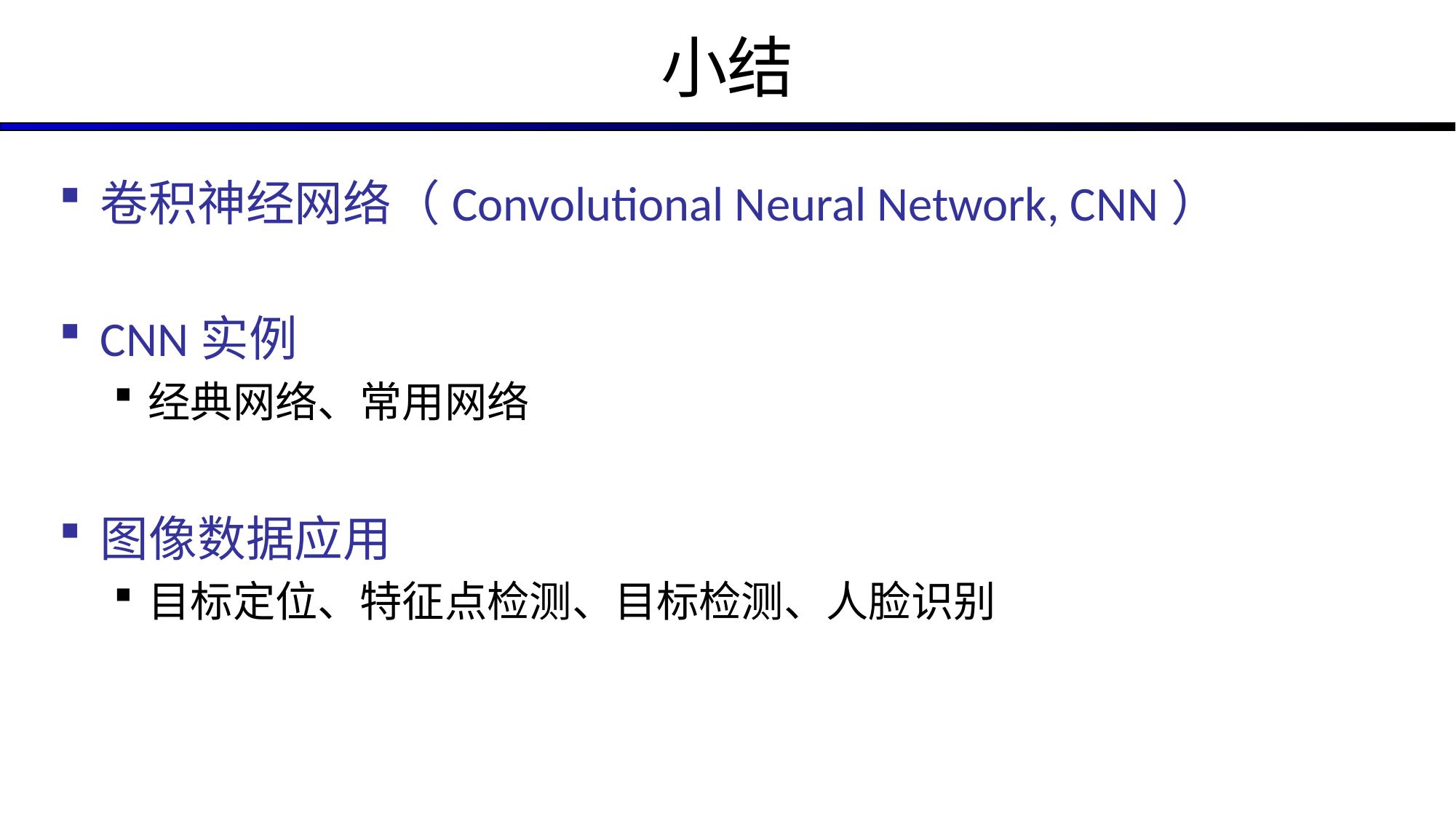

# 小结
卷积神经网络（Convolutional Neural Network, CNN）

CNN实例
经典网络、常用网络

图像数据应用
目标定位、特征点检测、目标检测、人脸识别